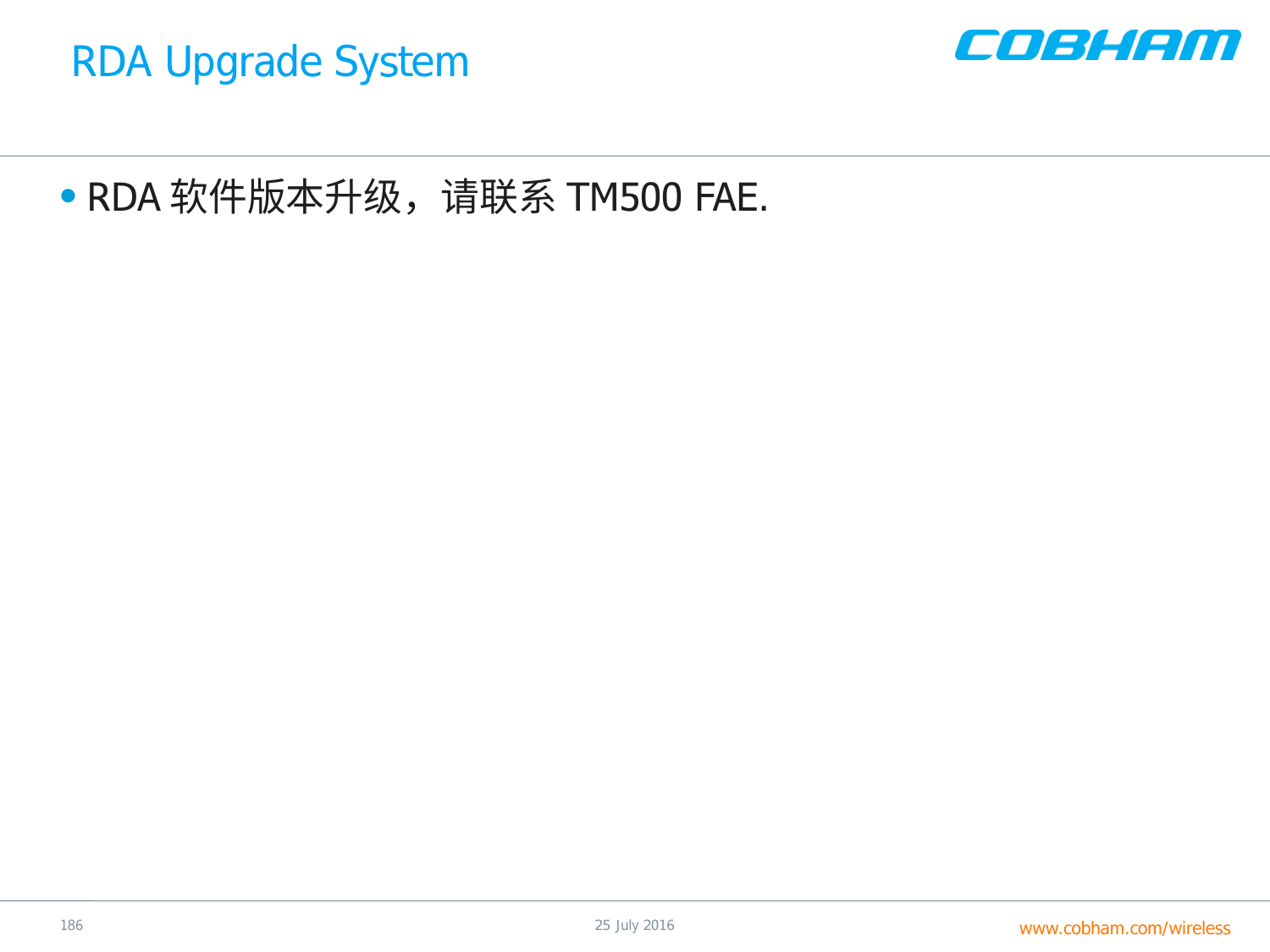

# RDA Upgrade System

RDA软件版本升级，请联系TM500 FAE.
186
25 July 2016